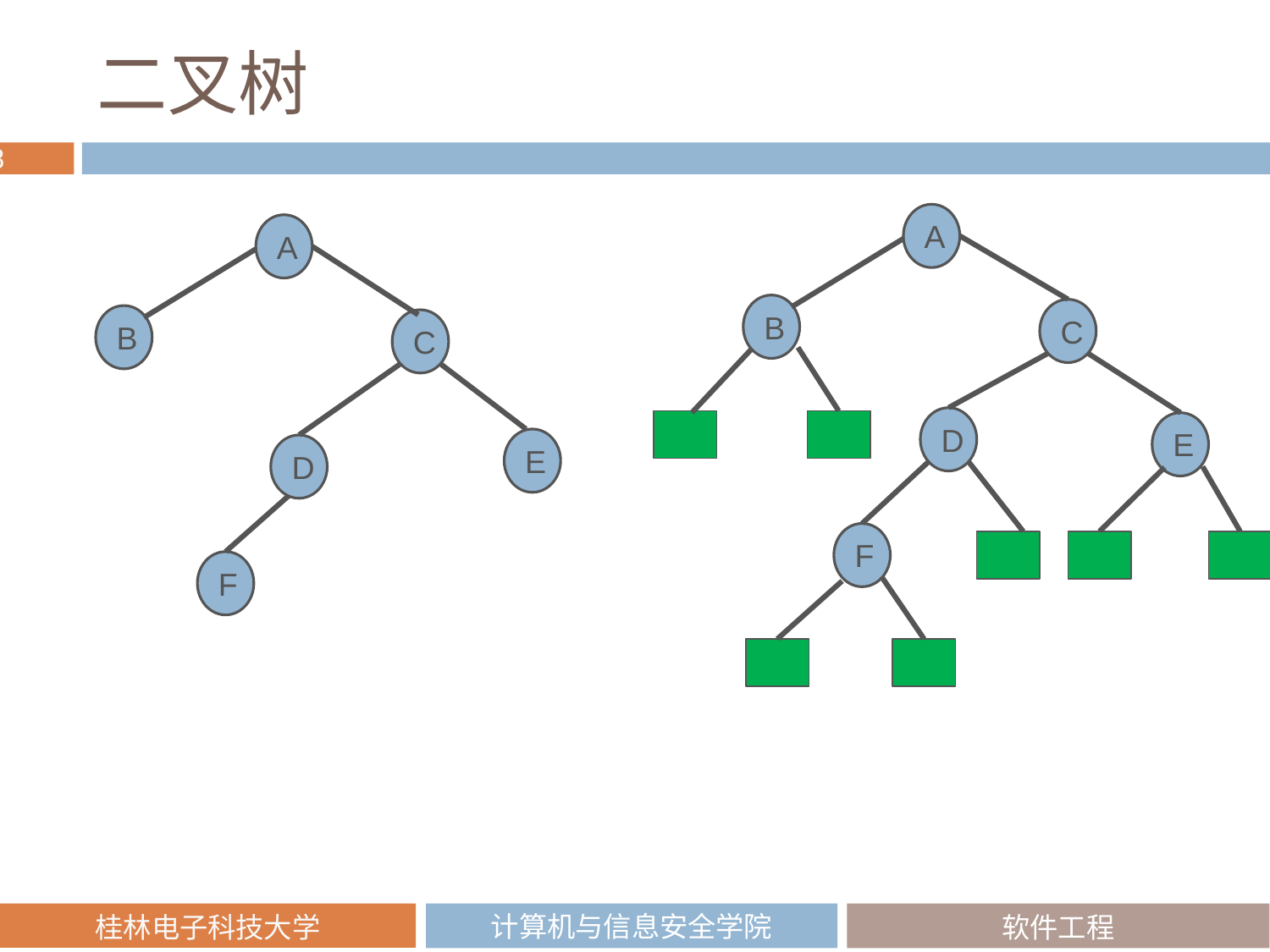

# 二叉树
A
A
B
C
B
C
D

E
E
D
F

F